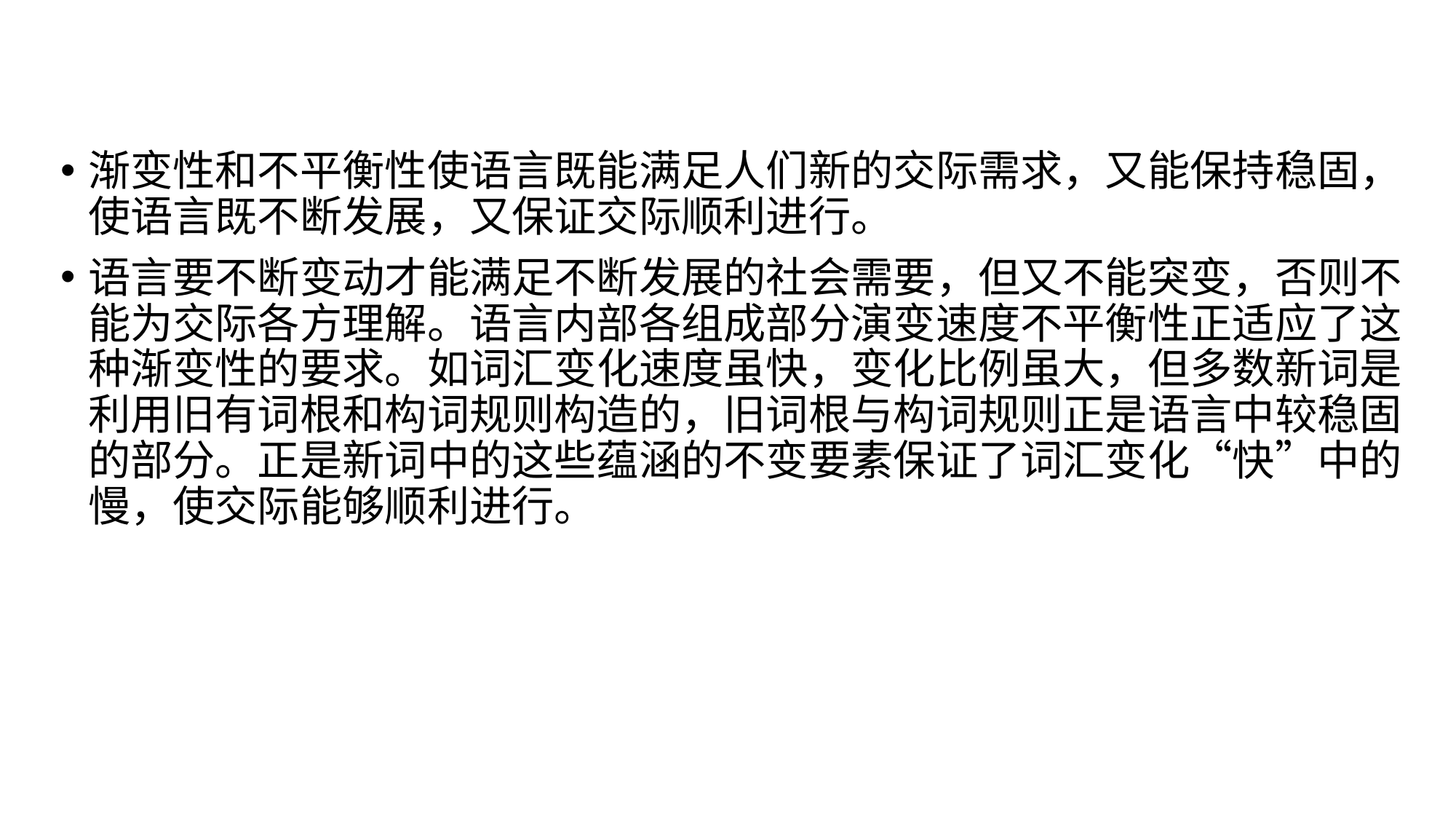

渐变性和不平衡性使语言既能满足人们新的交际需求，又能保持稳固，使语言既不断发展，又保证交际顺利进行。
语言要不断变动才能满足不断发展的社会需要，但又不能突变，否则不能为交际各方理解。语言内部各组成部分演变速度不平衡性正适应了这种渐变性的要求。如词汇变化速度虽快，变化比例虽大，但多数新词是利用旧有词根和构词规则构造的，旧词根与构词规则正是语言中较稳固的部分。正是新词中的这些蕴涵的不变要素保证了词汇变化“快”中的慢，使交际能够顺利进行。